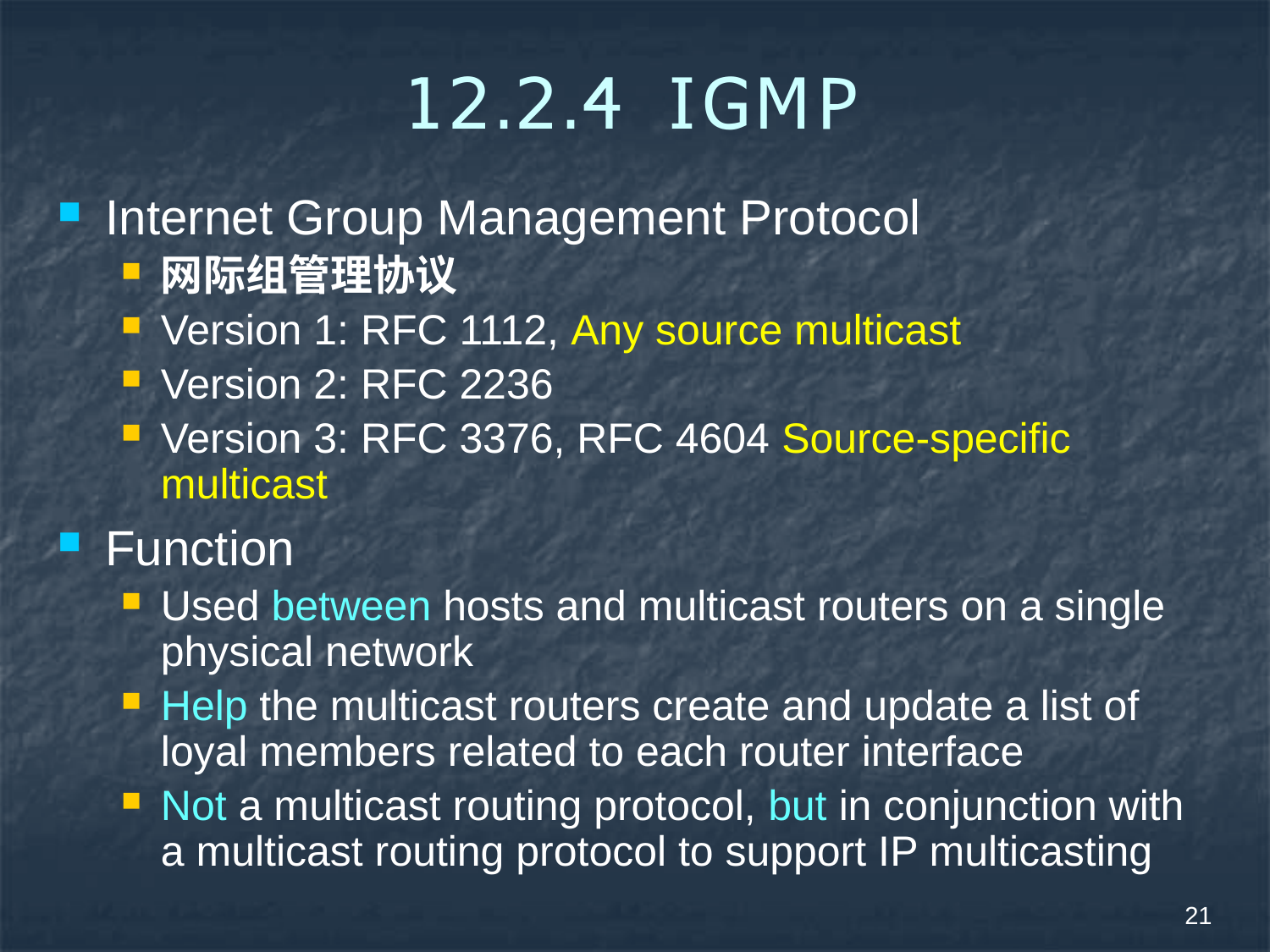

# 12.2.4  IGMP
Internet Group Management Protocol
网际组管理协议
Version 1: RFC 1112, Any source multicast
Version 2: RFC 2236
Version 3: RFC 3376, RFC 4604 Source-specific multicast
Function
Used between hosts and multicast routers on a single physical network
Help the multicast routers create and update a list of loyal members related to each router interface
Not a multicast routing protocol, but in conjunction with a multicast routing protocol to support IP multicasting
21